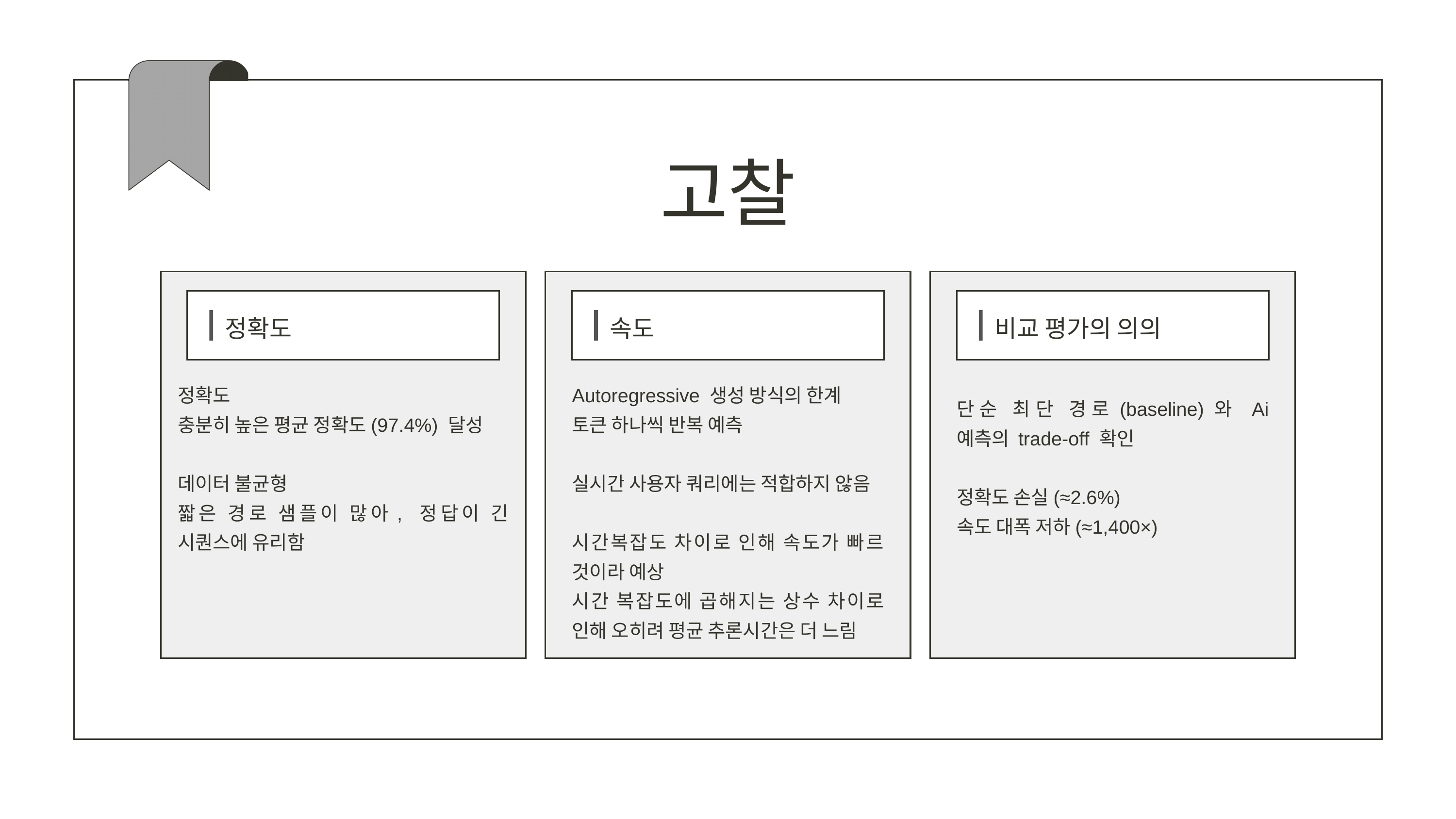

고찰

정확도
속도
비교 평가의 의의

정확도
충분히 높은 평균 정확도(97.4%) 달성

데이터 불균형
짧은 경로 샘플이 많아, 정답이 긴 시퀀스에 유리함
Autoregressive 생성 방식의 한계
토큰 하나씩 반복 예측

실시간 사용자 쿼리에는 적합하지 않음

시간복잡도 차이로 인해 속도가 빠르 것이라 예상
시간 복잡도에 곱해지는 상수 차이로 인해 오히려 평균 추론시간은 더 느림
단순 최단 경로(baseline)와 Ai 예측의 trade-off 확인

정확도 손실(≈2.6%)
속도 대폭 저하(≈1,400×)